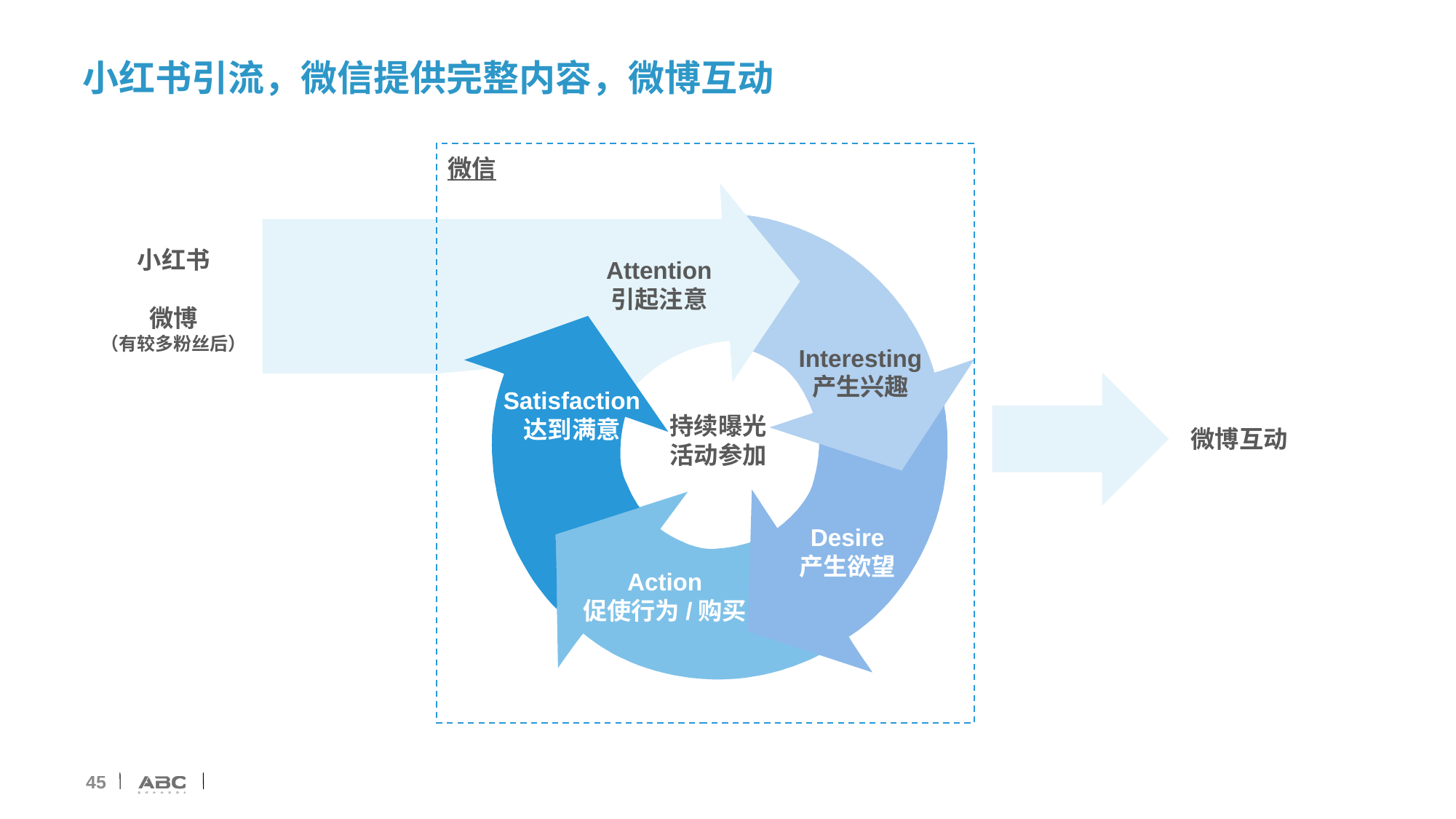

# 小红书引流，微信提供完整内容，微博互动

微信

小红书

微博
（有较多粉丝后）
Attention
引起注意

Interesting
产生兴趣

Satisfaction
达到满意

持续曝光
活动参加
微博互动

Desire
产生欲望
Action
促使行为/购买

45